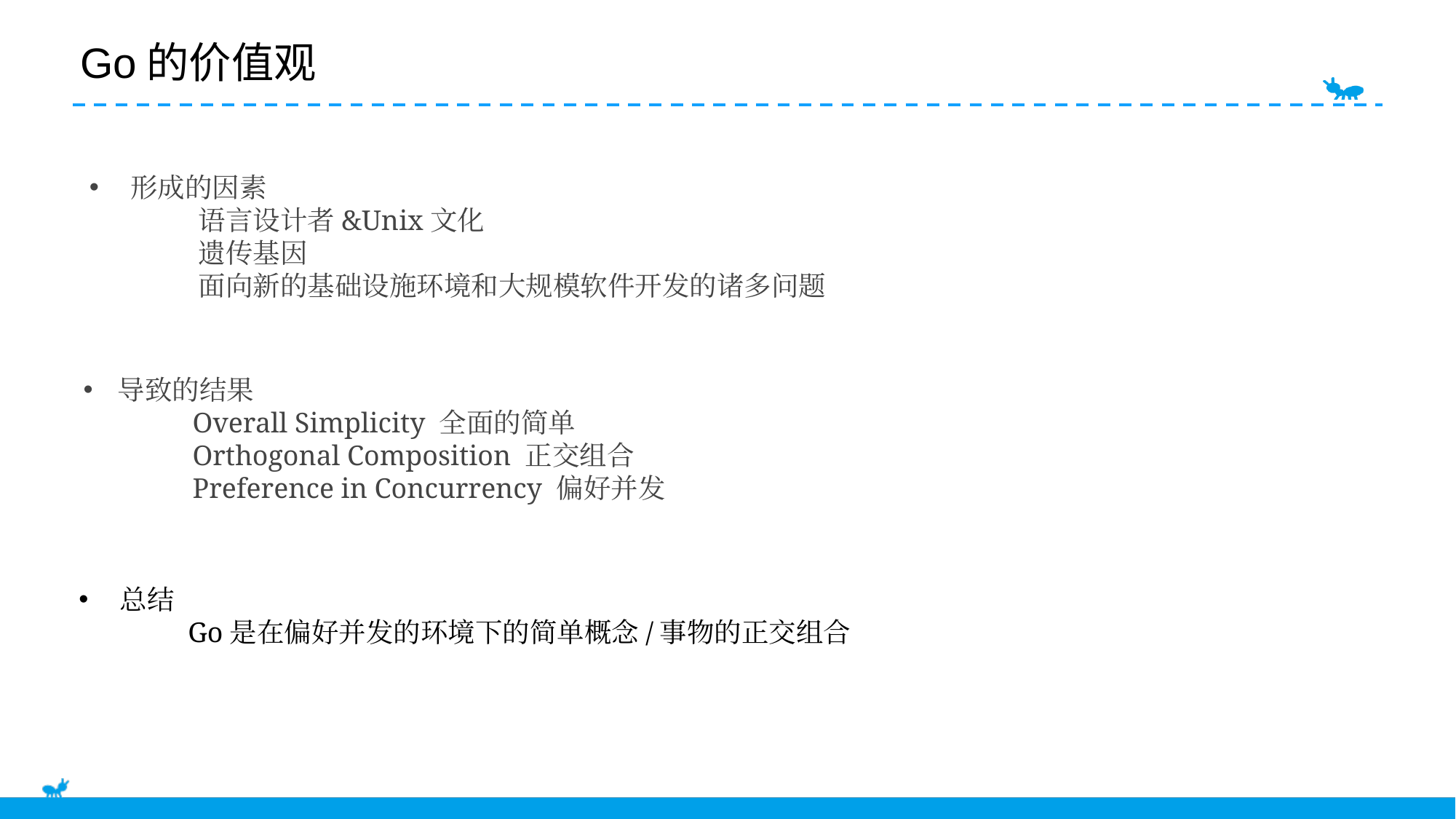

E6636BC20180234D78A0072836F0B9D0B2B9B20C1D4C0BF0AFD9863EB13E2BFC5B41BA3871692B0F22E92108384685EB5C1921DA41D0FBE11BBFC2E87B2E14DC24F230AD912384D704A92AC76C924DF539B6ED3A700D73C228ADA1937ABD9CE8D896269F9E3
# Go的价值观
形成的因素
	语言设计者&Unix文化
	遗传基因
	面向新的基础设施环境和大规模软件开发的诸多问题

导致的结果
	Overall Simplicity 全面的简单
	Orthogonal Composition 正交组合
	Preference in Concurrency 偏好并发
总结
	Go是在偏好并发的环境下的简单概念/事物的正交组合